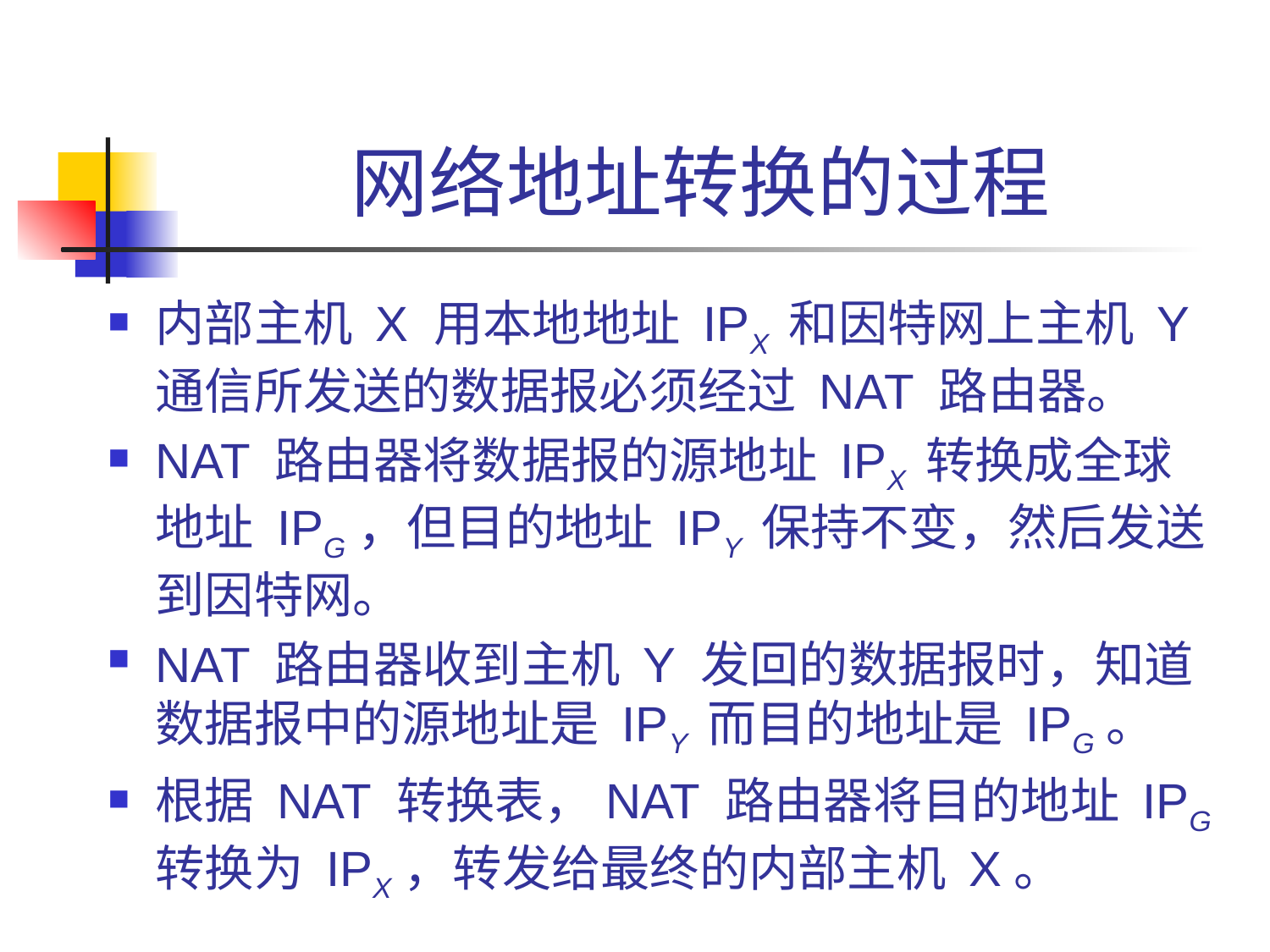

# 网络地址转换的过程
内部主机 X 用本地地址 IPX 和因特网上主机 Y 通信所发送的数据报必须经过 NAT 路由器。
NAT 路由器将数据报的源地址 IPX 转换成全球地址 IPG，但目的地址 IPY 保持不变，然后发送到因特网。
NAT 路由器收到主机 Y 发回的数据报时，知道数据报中的源地址是 IPY 而目的地址是 IPG。
根据 NAT 转换表，NAT 路由器将目的地址 IPG 转换为 IPX，转发给最终的内部主机 X。